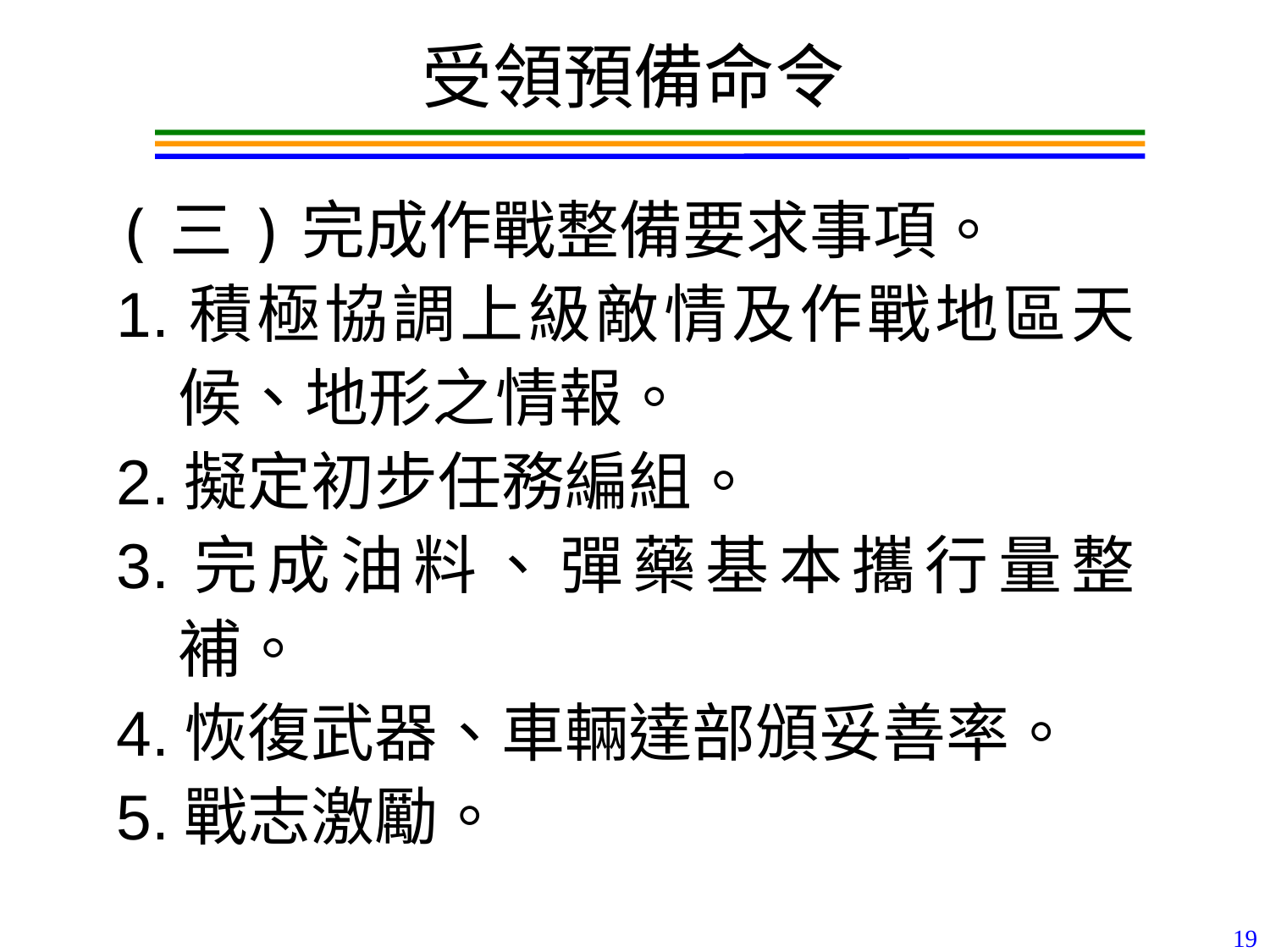

受領預備命令
(三)完成作戰整備要求事項。
1.積極協調上級敵情及作戰地區天候、地形之情報。
2.擬定初步任務編組。
3.完成油料、彈藥基本攜行量整補。
4.恢復武器、車輛達部頒妥善率。
5.戰志激勵。
19